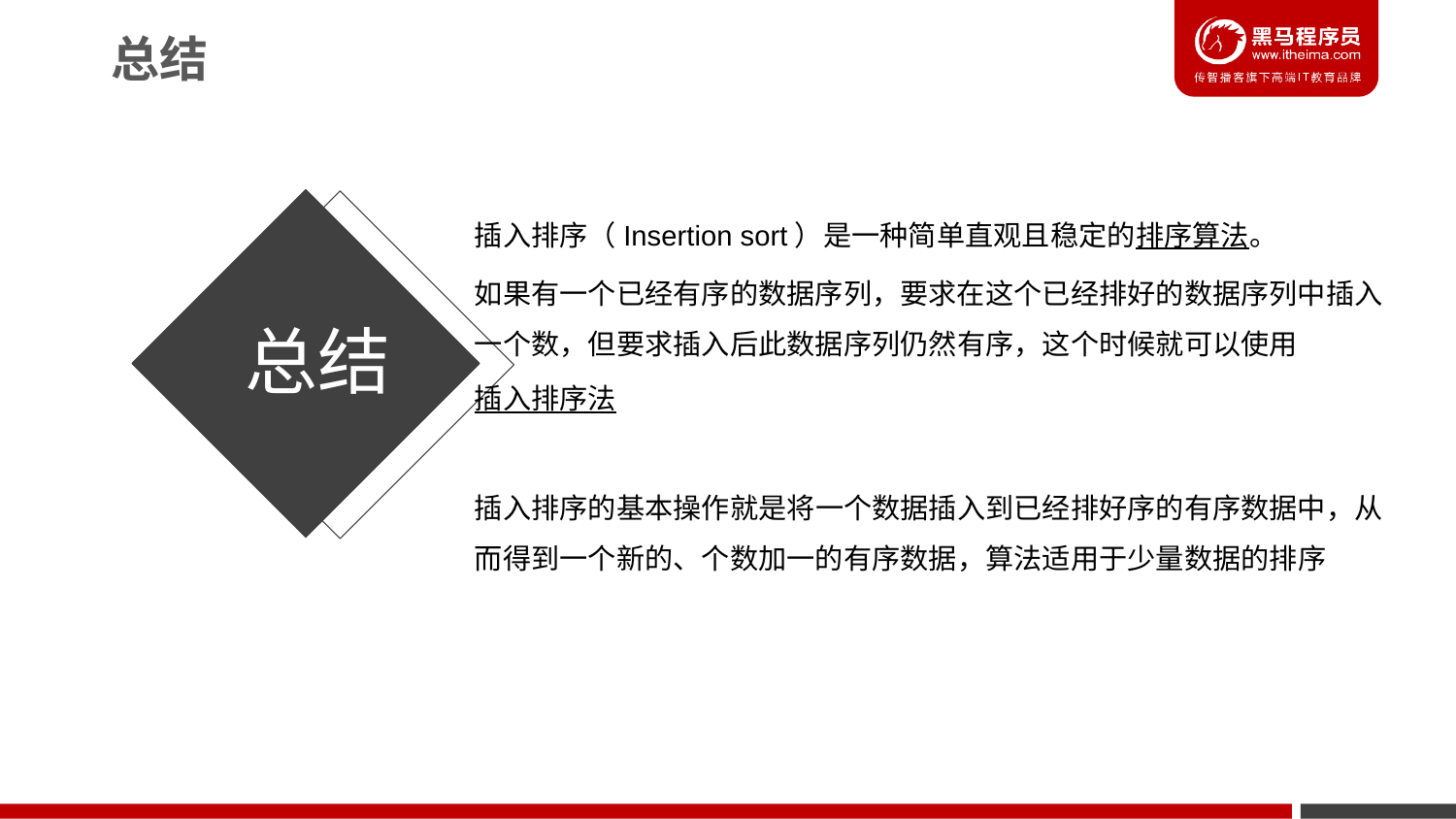

总结
插入排序（Insertion sort）是一种简单直观且稳定的排序算法。
如果有一个已经有序的数据序列，要求在这个已经排好的数据序列中插入一个数，但要求插入后此数据序列仍然有序，这个时候就可以使用插入排序法

插入排序的基本操作就是将一个数据插入到已经排好序的有序数据中，从而得到一个新的、个数加一的有序数据，算法适用于少量数据的排序

总结